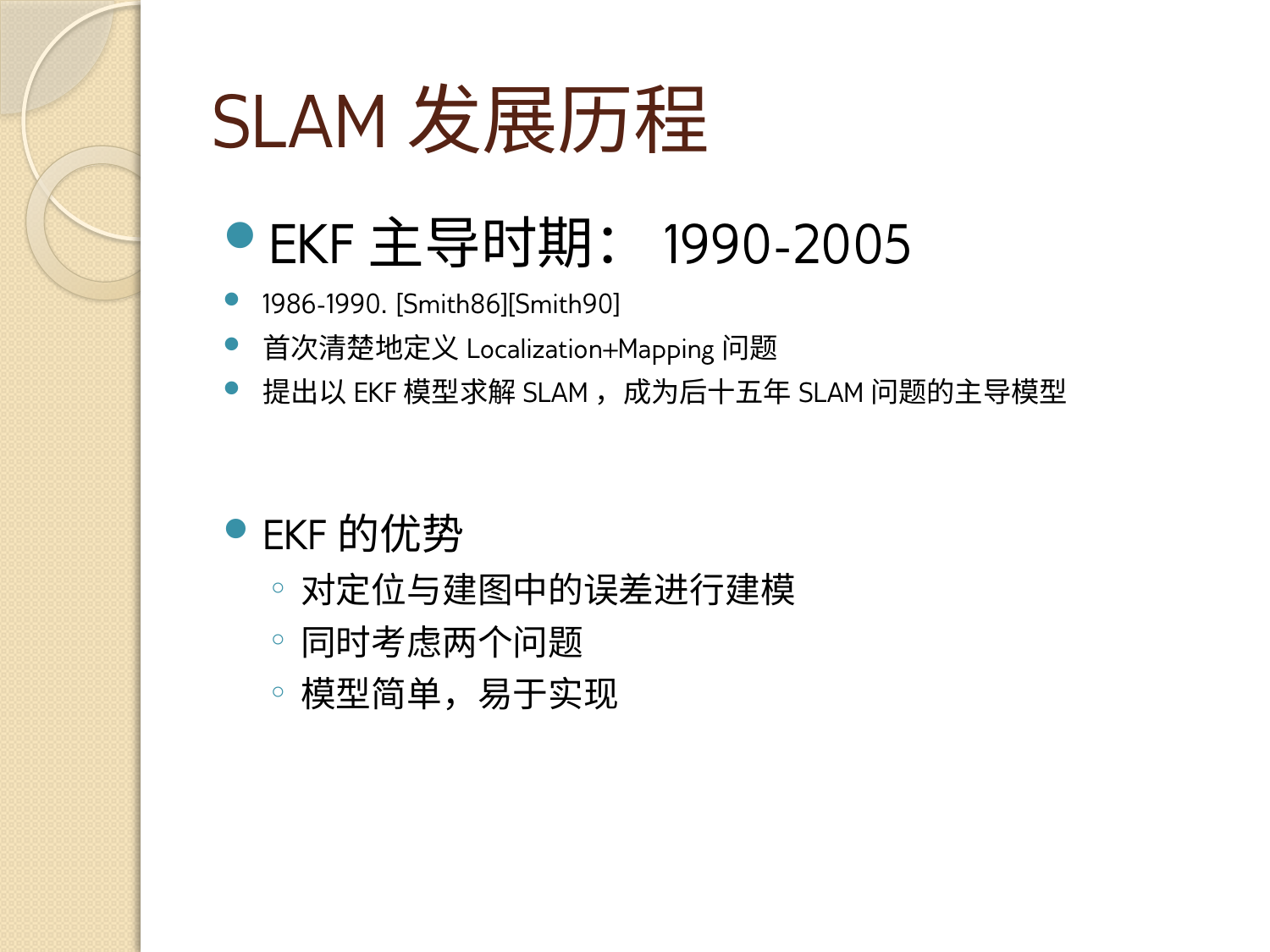

# SLAM发展历程
EKF主导时期：1990-2005
1986-1990. [Smith86][Smith90]
首次清楚地定义Localization+Mapping问题
提出以EKF模型求解SLAM，成为后十五年SLAM问题的主导模型

EKF的优势
对定位与建图中的误差进行建模
同时考虑两个问题
模型简单，易于实现